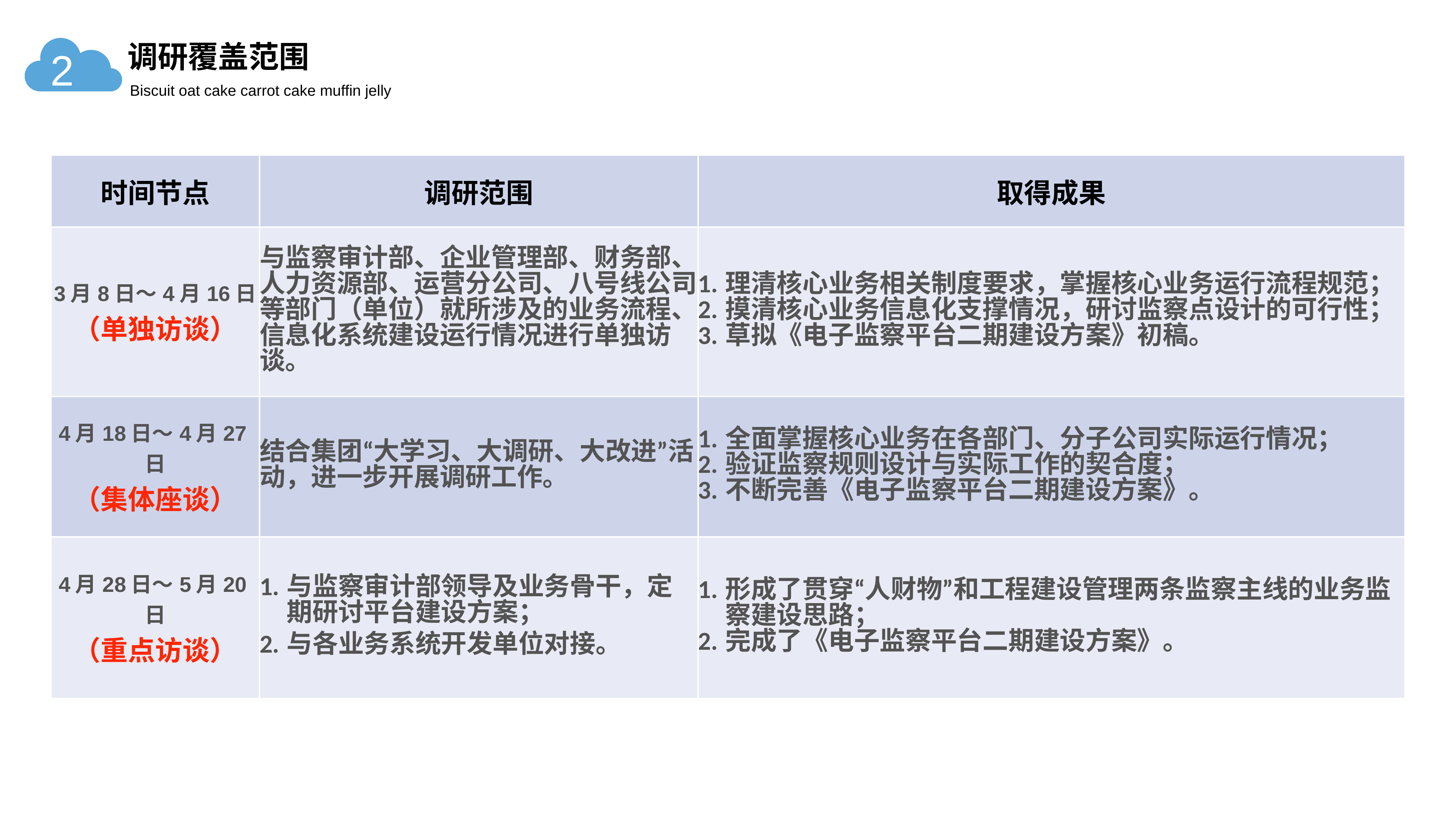

调研覆盖范围
2

Biscuit oat cake carrot cake muffin jelly
| 时间节点 | 调研范围 | 取得成果 |
| --- | --- | --- |
| 3月8日～4月16日 （单独访谈） | 与监察审计部、企业管理部、财务部、人力资源部、运营分公司、八号线公司等部门（单位）就所涉及的业务流程、信息化系统建设运行情况进行单独访谈。 | 理清核心业务相关制度要求，掌握核心业务运行流程规范； 摸清核心业务信息化支撑情况，研讨监察点设计的可行性； 草拟《电子监察平台二期建设方案》初稿。 |
| 4月18日～4月27日 （集体座谈） | 结合集团“大学习、大调研、大改进”活动，进一步开展调研工作。 | 全面掌握核心业务在各部门、分子公司实际运行情况； 验证监察规则设计与实际工作的契合度； 不断完善《电子监察平台二期建设方案》。 |
| 4月28日～5月20日 （重点访谈） | 与监察审计部领导及业务骨干，定期研讨平台建设方案； 与各业务系统开发单位对接。 | 形成了贯穿“人财物”和工程建设管理两条监察主线的业务监察建设思路； 完成了《电子监察平台二期建设方案》。 |
5